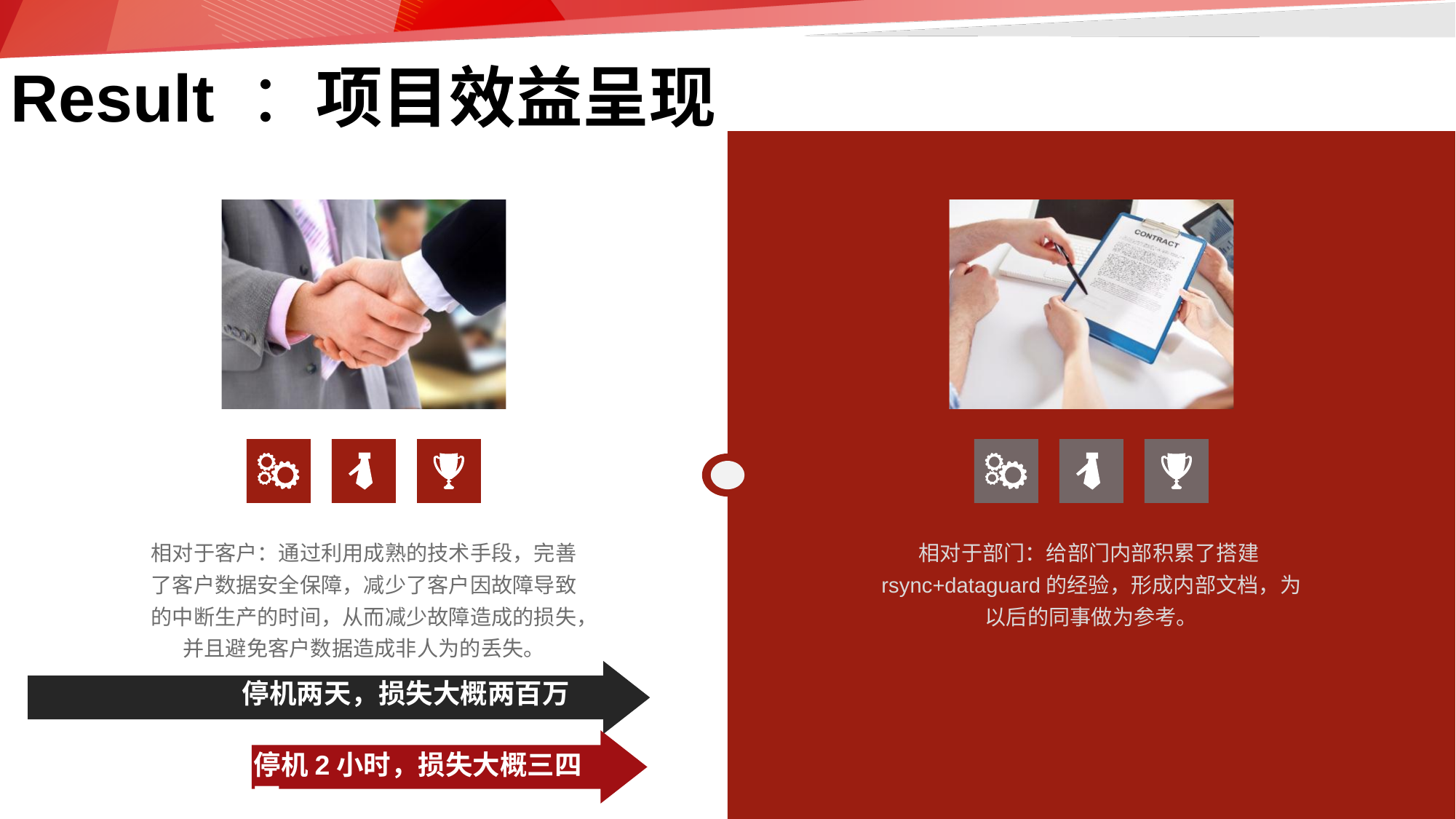

Result ：项目效益呈现

相对于客户：通过利用成熟的技术手段，完善了客户数据安全保障，减少了客户因故障导致的中断生产的时间，从而减少故障造成的损失，并且避免客户数据造成非人为的丢失。
相对于部门：给部门内部积累了搭建rsync+dataguard的经验，形成内部文档，为以后的同事做为参考。

停机两天，损失大概两百万

停机2小时，损失大概三四万